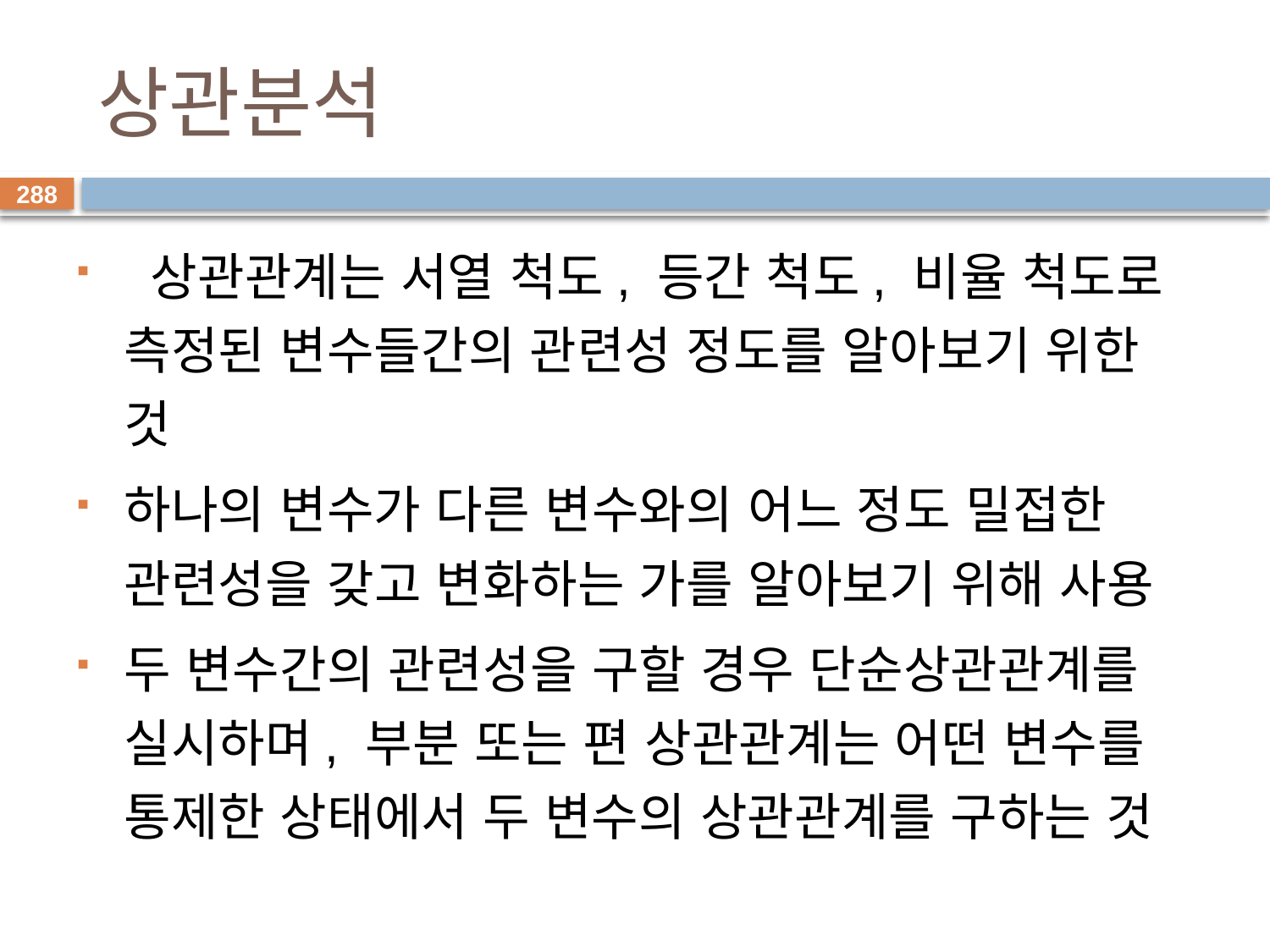

# 상관분석
288
 상관관계는 서열 척도, 등간 척도, 비율 척도로 측정된 변수들간의 관련성 정도를 알아보기 위한 것
하나의 변수가 다른 변수와의 어느 정도 밀접한 관련성을 갖고 변화하는 가를 알아보기 위해 사용
두 변수간의 관련성을 구할 경우 단순상관관계를 실시하며, 부분 또는 편 상관관계는 어떤 변수를 통제한 상태에서 두 변수의 상관관계를 구하는 것